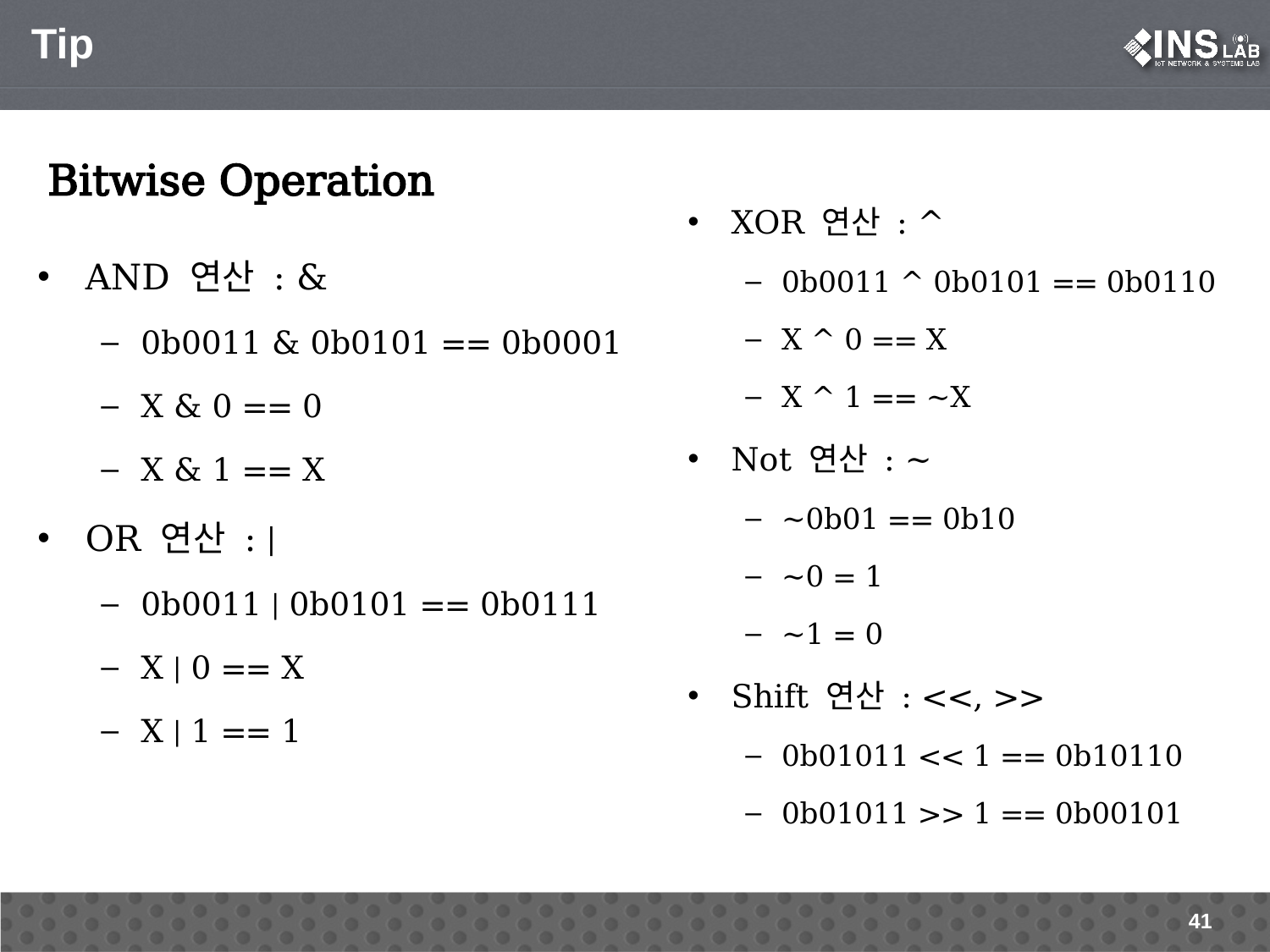

Tip
Bitwise Operation
XOR 연산 : ^
0b0011 ^ 0b0101 == 0b0110
X ^ 0 == X
X ^ 1 == ~X
Not 연산 : ~
~0b01 == 0b10
~0 = 1
~1 = 0
Shift 연산 : <<, >>
0b01011 << 1 == 0b10110
0b01011 >> 1 == 0b00101

AND 연산 : &
0b0011 & 0b0101 == 0b0001
X & 0 == 0
X & 1 == X
OR 연산 : |
0b0011 | 0b0101 == 0b0111
X | 0 == X
X | 1 == 1
41